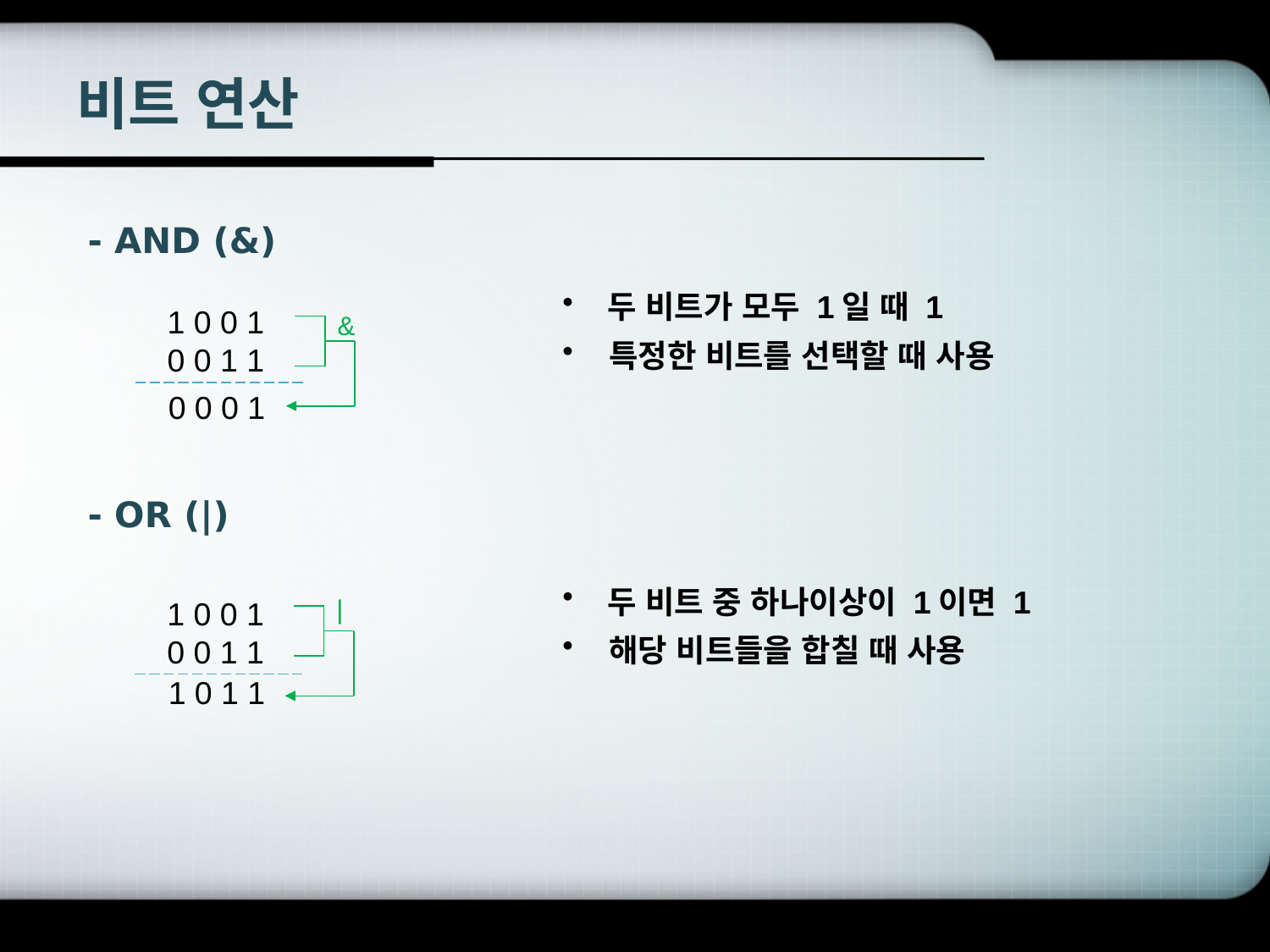

# 비트 연산
- AND (&)

 두 비트가 모두 1일 때 1
 특정한 비트를 선택할 때 사용
1 0 0 1
0 0 1 1

&
0 0 0 1

- OR (|)

 두 비트 중 하나이상이 1이면 1
 해당 비트들을 합칠 때 사용

|
1 0 0 1
0 0 1 1

1 0 1 1